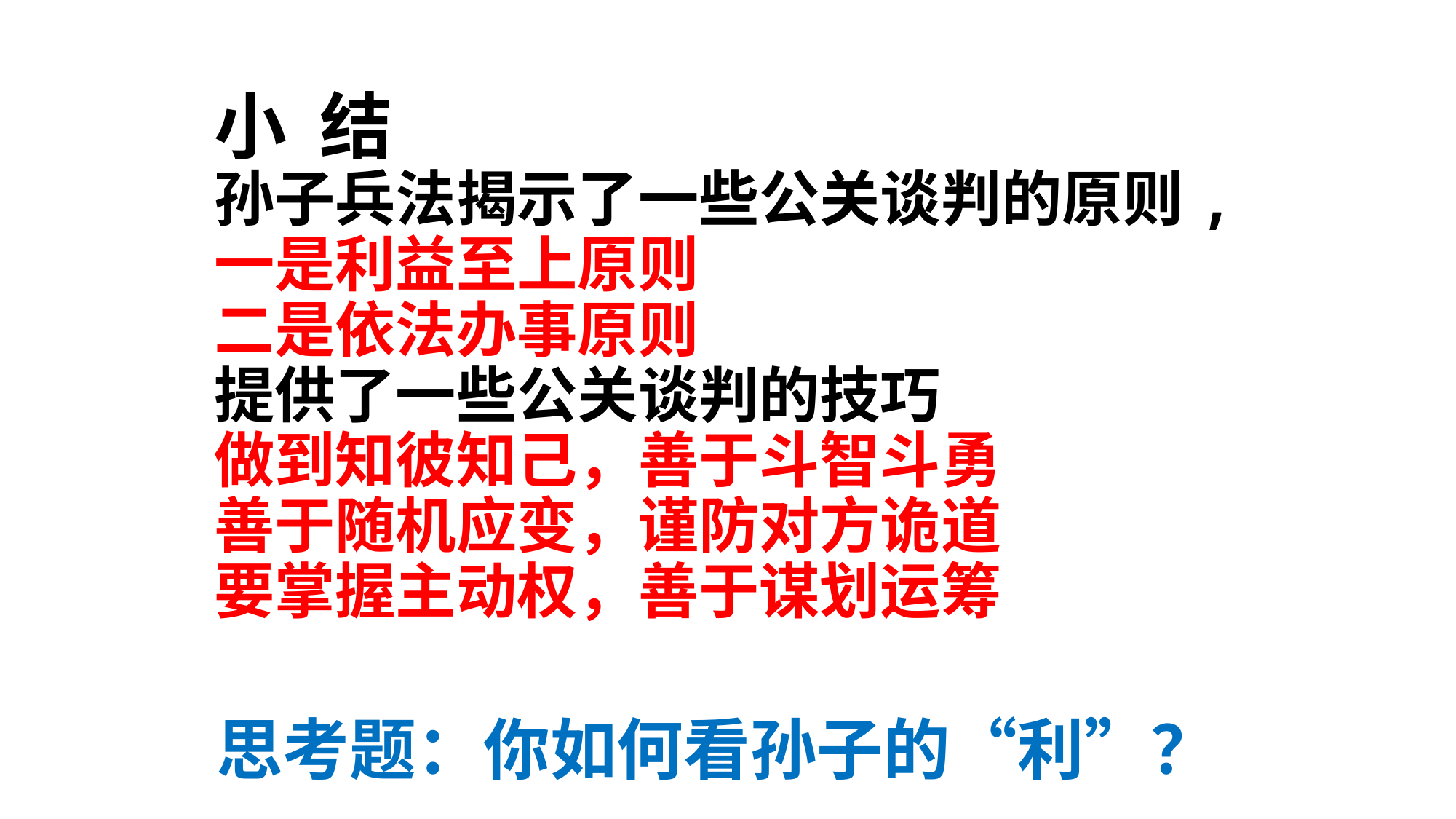

小  结
孙子兵法揭示了一些公关谈判的原则, 一是利益至上原则
二是依法办事原则
提供了一些公关谈判的技巧
做到知彼知己，善于斗智斗勇
善于随机应变，谨防对方诡道
要掌握主动权，善于谋划运筹
思考题：你如何看孙子的“利”？